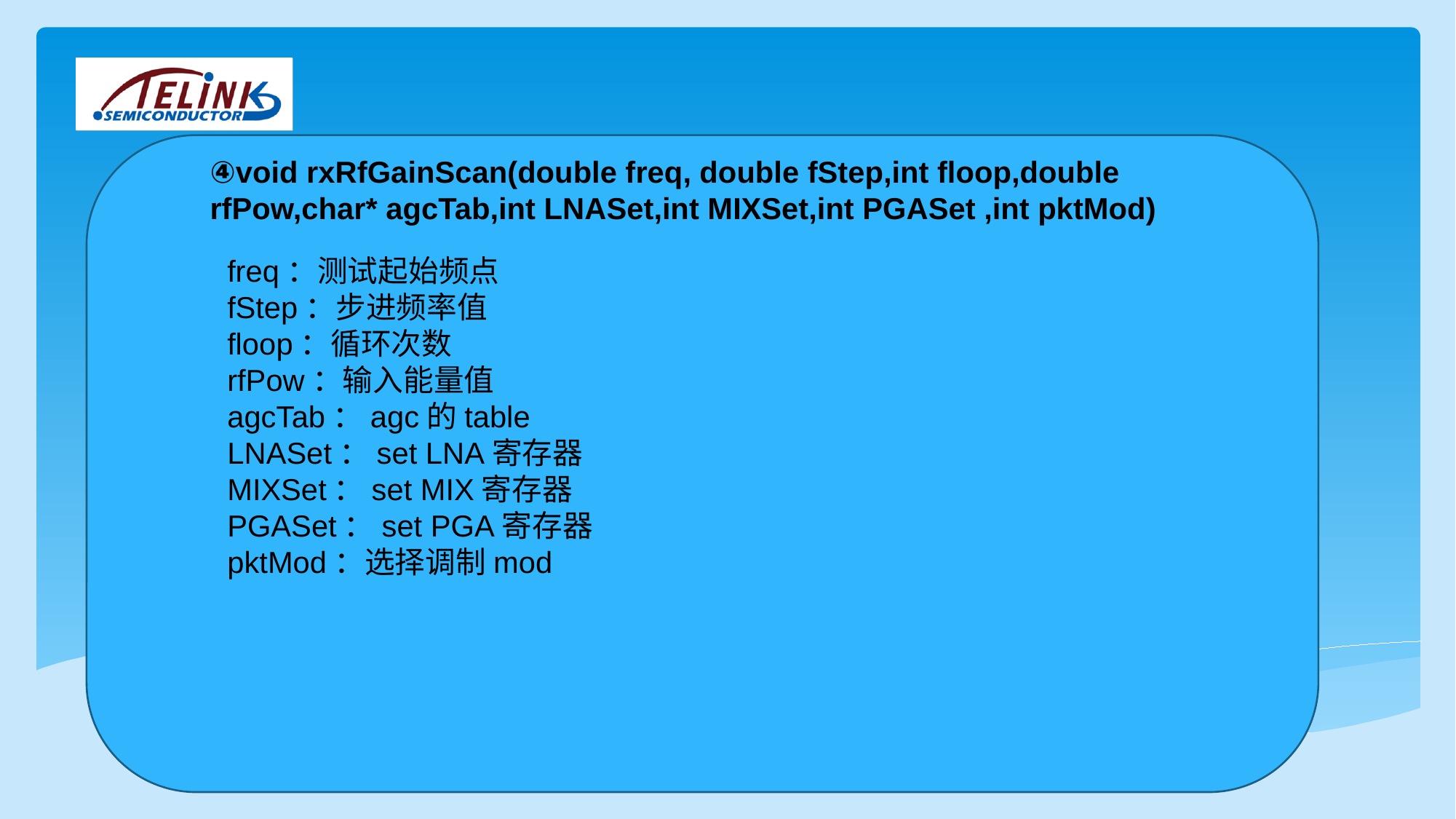

④void rxRfGainScan(double freq, double fStep,int floop,double rfPow,char* agcTab,int LNASet,int MIXSet,int PGASet ,int pktMod)
freq：测试起始频点
fStep：步进频率值
floop：循环次数
rfPow：输入能量值
agcTab：agc的table
LNASet：set LNA寄存器
MIXSet：set MIX寄存器
PGASet：set PGA寄存器
pktMod：选择调制mod